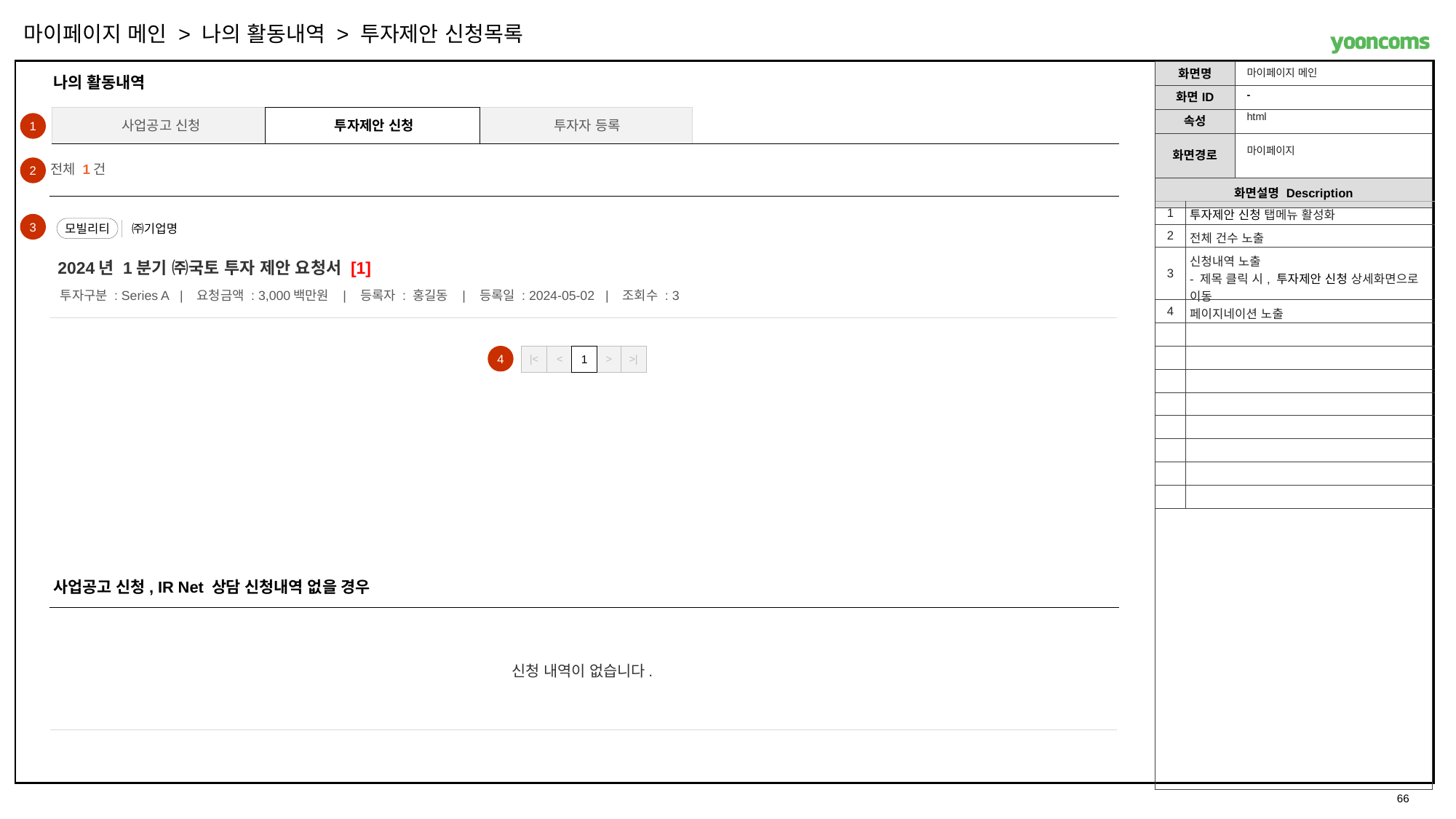

마이페이지 메인 > 나의 활동내역 > 투자제안 신청목록
마이페이지 메인
나의 활동내역
-
html
투자제안 신청
사업공고 신청
투자자 등록
1
마이페이지
전체 1건
2
| 1 | 투자제안 신청 탭메뉴 활성화 |
| --- | --- |
| 2 | 전체 건수 노출 |
| 3 | 신청내역 노출 - 제목 클릭 시, 투자제안 신청 상세화면으로 이동 |
| 4 | 페이지네이션 노출 |
|  |  |
|  |  |
|  |  |
|  |  |
|  |  |
|  |  |
|  |  |
|  |  |
3
㈜기업명
모빌리티
2024년 1분기 ㈜국토 투자 제안 요청서 [1]
투자구분 : Series A   |   요청금액 : 3,000백만원   |   등록자 : 홍길동   |   등록일 : 2024-05-02   |   조회수 : 3
4
|<
<
1
>
>|
사업공고 신청, IR Net 상담 신청내역 없을 경우
신청 내역이 없습니다.